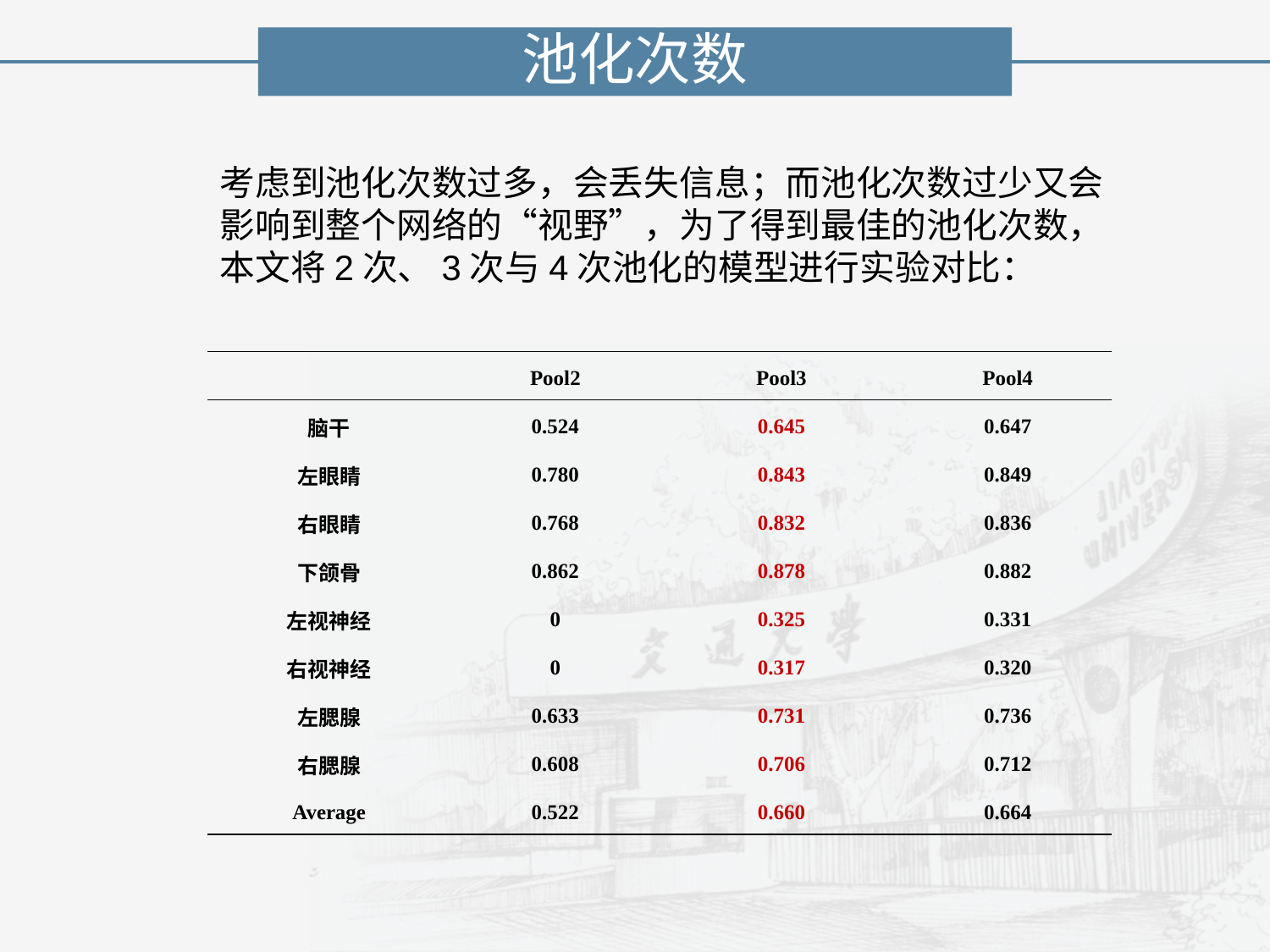

池化次数
考虑到池化次数过多，会丢失信息；而池化次数过少又会影响到整个网络的“视野”，为了得到最佳的池化次数，本文将2次、3次与4次池化的模型进行实验对比：
|  | Pool2 | Pool3 | Pool4 |
| --- | --- | --- | --- |
| 脑干 | 0.524 | 0.645 | 0.647 |
| 左眼睛 | 0.780 | 0.843 | 0.849 |
| 右眼睛 | 0.768 | 0.832 | 0.836 |
| 下颌骨 | 0.862 | 0.878 | 0.882 |
| 左视神经 | 0 | 0.325 | 0.331 |
| 右视神经 | 0 | 0.317 | 0.320 |
| 左腮腺 | 0.633 | 0.731 | 0.736 |
| 右腮腺 | 0.608 | 0.706 | 0.712 |
| Average | 0.522 | 0.660 | 0.664 |